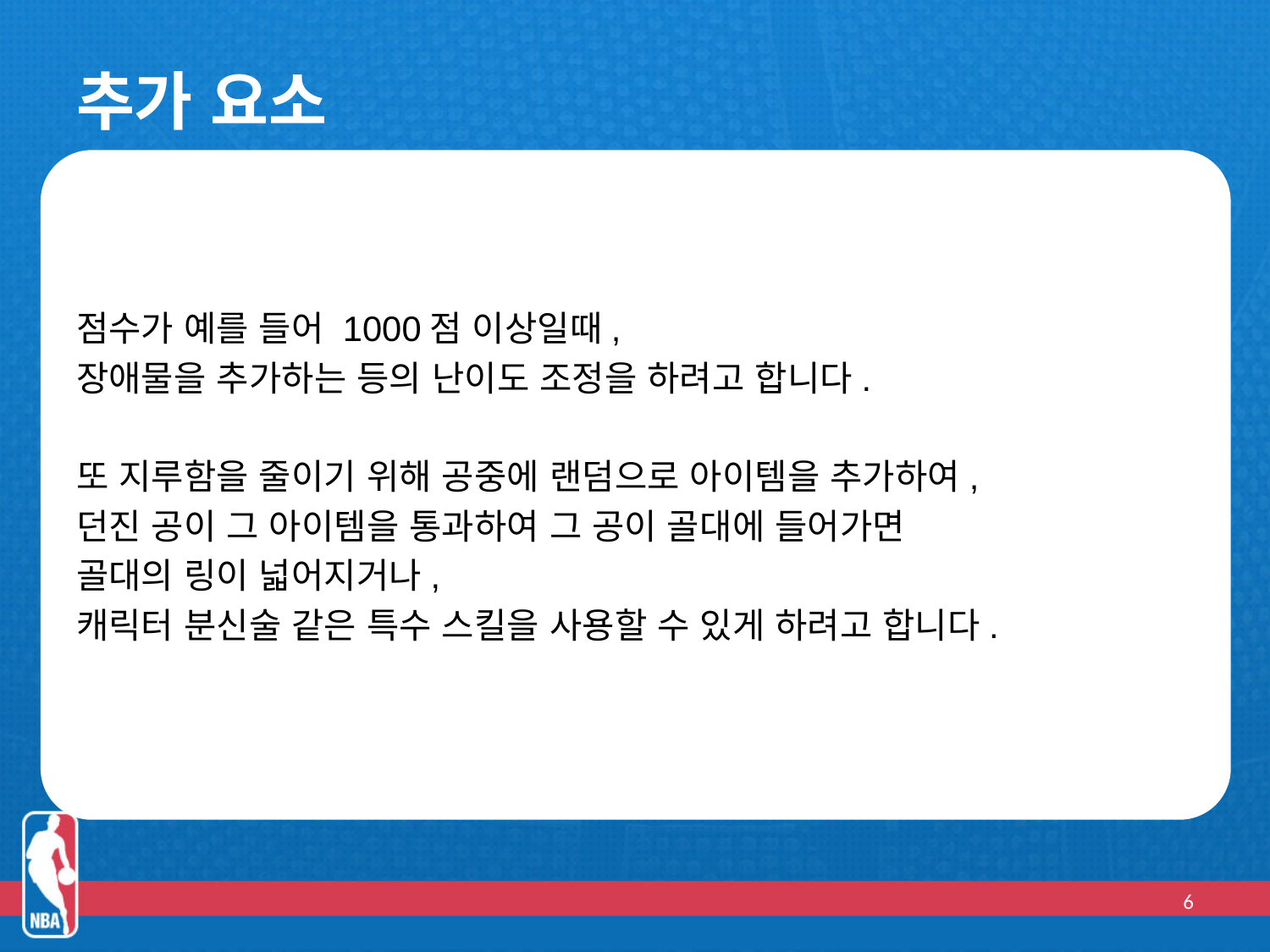

# 추가 요소

점수가 예를 들어 1000점 이상일때,
장애물을 추가하는 등의 난이도 조정을 하려고 합니다.

또 지루함을 줄이기 위해 공중에 랜덤으로 아이템을 추가하여,
던진 공이 그 아이템을 통과하여 그 공이 골대에 들어가면
골대의 링이 넓어지거나,
캐릭터 분신술 같은 특수 스킬을 사용할 수 있게 하려고 합니다.

6